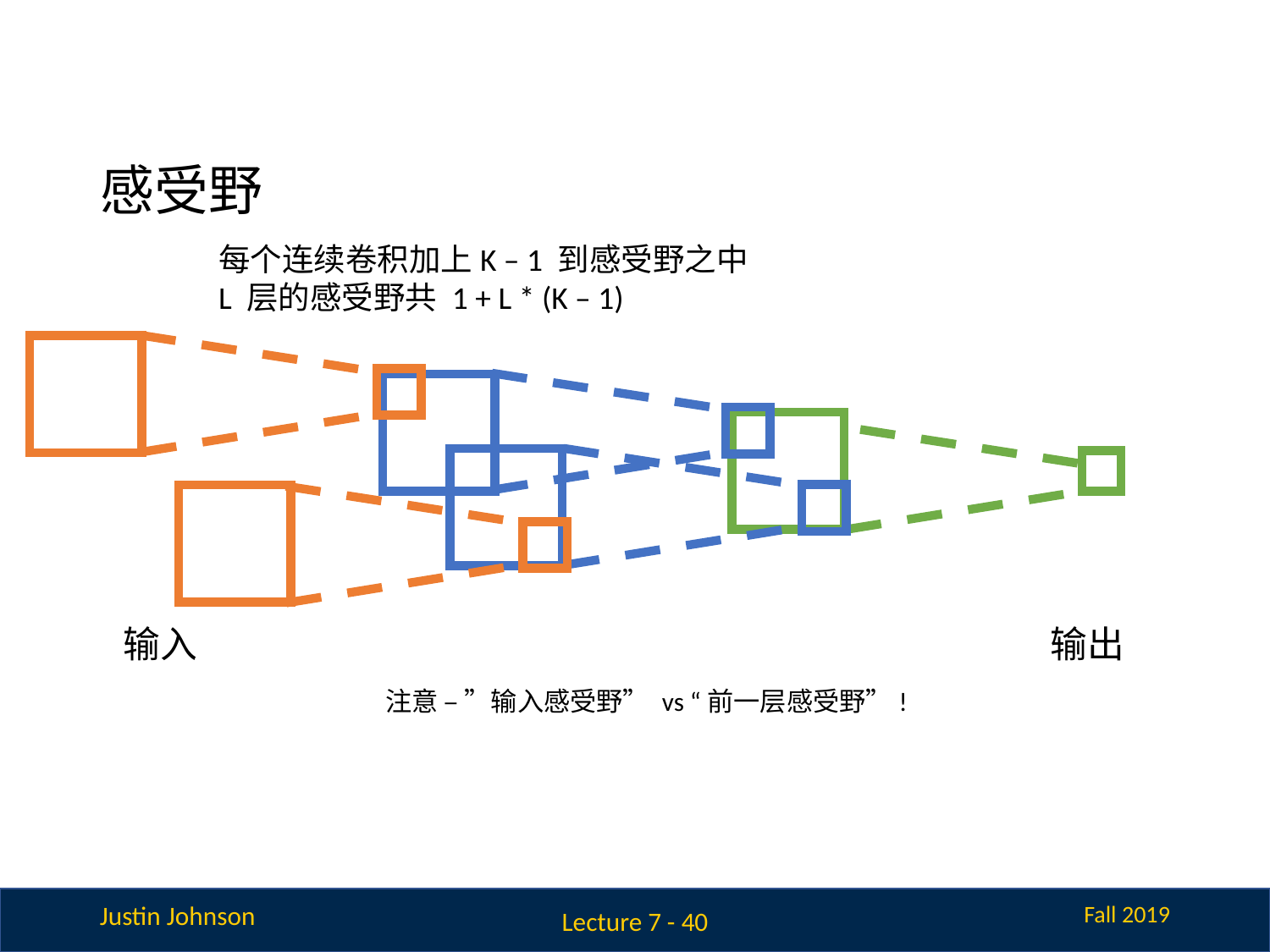

# 感受野
每个连续卷积加上K – 1 到感受野之中
L 层的感受野共 1 + L * (K – 1)

|  |  |  |  |  |  |  |
| --- | --- | --- | --- | --- | --- | --- |
|  |  |  |  |  |  |  |
|  |  |  |  |  |  |  |
|  |  |  |  |  |  |  |
|  |  |  |  |  |  |  |
|  |  |  |  |  |  |  |
|  |  |  |  |  |  |  |
|  |  |  |  |  |  |  |
| --- | --- | --- | --- | --- | --- | --- |
|  |  |  |  |  |  |  |
|  |  |  |  |  |  |  |
|  |  |  |  |  |  |  |
|  |  |  |  |  |  |  |
|  |  |  |  |  |  |  |
|  |  |  |  |  |  |  |
|  |  |  |  |  |  |  |
| --- | --- | --- | --- | --- | --- | --- |
|  |  |  |  |  |  |  |
|  |  |  |  |  |  |  |
|  |  |  |  |  |  |  |
|  |  |  |  |  |  |  |
|  |  |  |  |  |  |  |
|  |  |  |  |  |  |  |
|  |  |  |  |  |  |  |
| --- | --- | --- | --- | --- | --- | --- |
|  |  |  |  |  |  |  |
|  |  |  |  |  |  |  |
|  |  |  |  |  |  |  |
|  |  |  |  |  |  |  |
|  |  |  |  |  |  |  |
|  |  |  |  |  |  |  |

输入
输出
注意 – ”输入感受野” vs “前一层感受野”!
Lecture 7 - 40